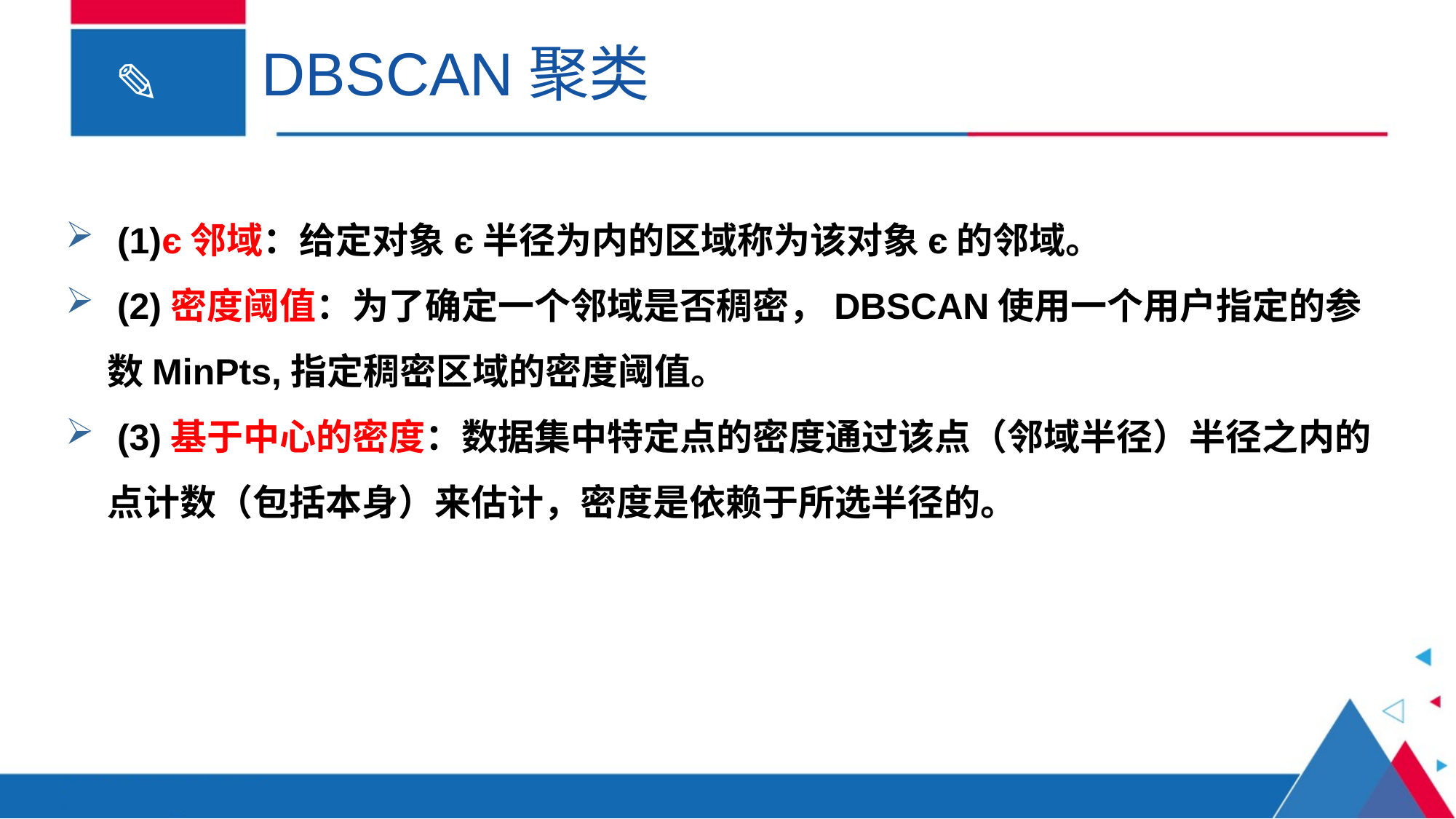

# DBSCAN聚类
 (1)є邻域：给定对象є半径为内的区域称为该对象є的邻域。
 (2)密度阈值：为了确定一个邻域是否稠密，DBSCAN使用一个用户指定的参数MinPts,指定稠密区域的密度阈值。
 (3)基于中心的密度：数据集中特定点的密度通过该点（邻域半径）半径之内的点计数（包括本身）来估计，密度是依赖于所选半径的。